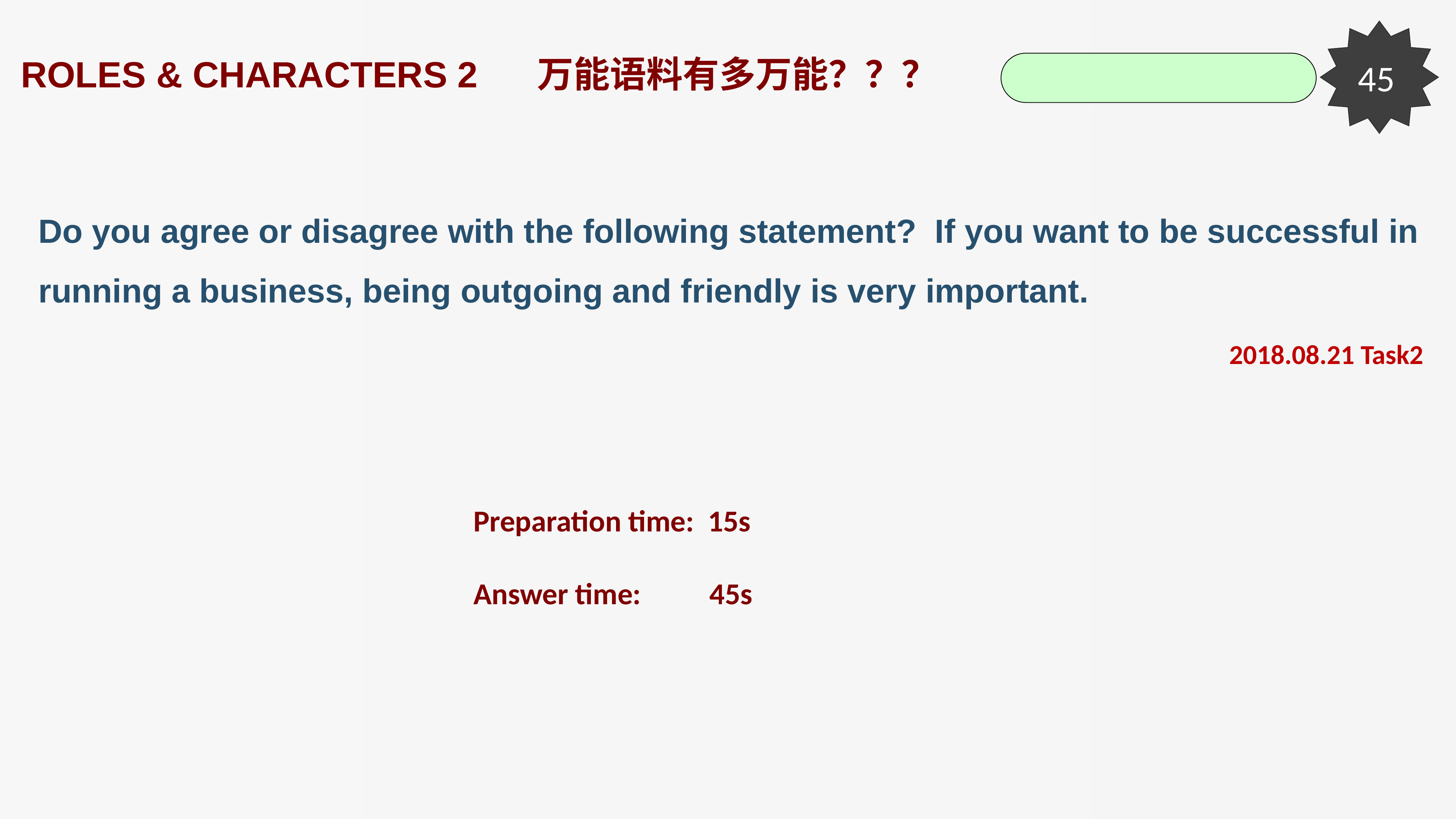

45
ROLES & CHARACTERS 2     万能语料有多万能？？？

Do you agree or disagree with the following statement?  If you want to be successful in running a business, being outgoing and friendly is very important.
2018.08.21 Task2
Preparation time:  15s

Answer time:          45s